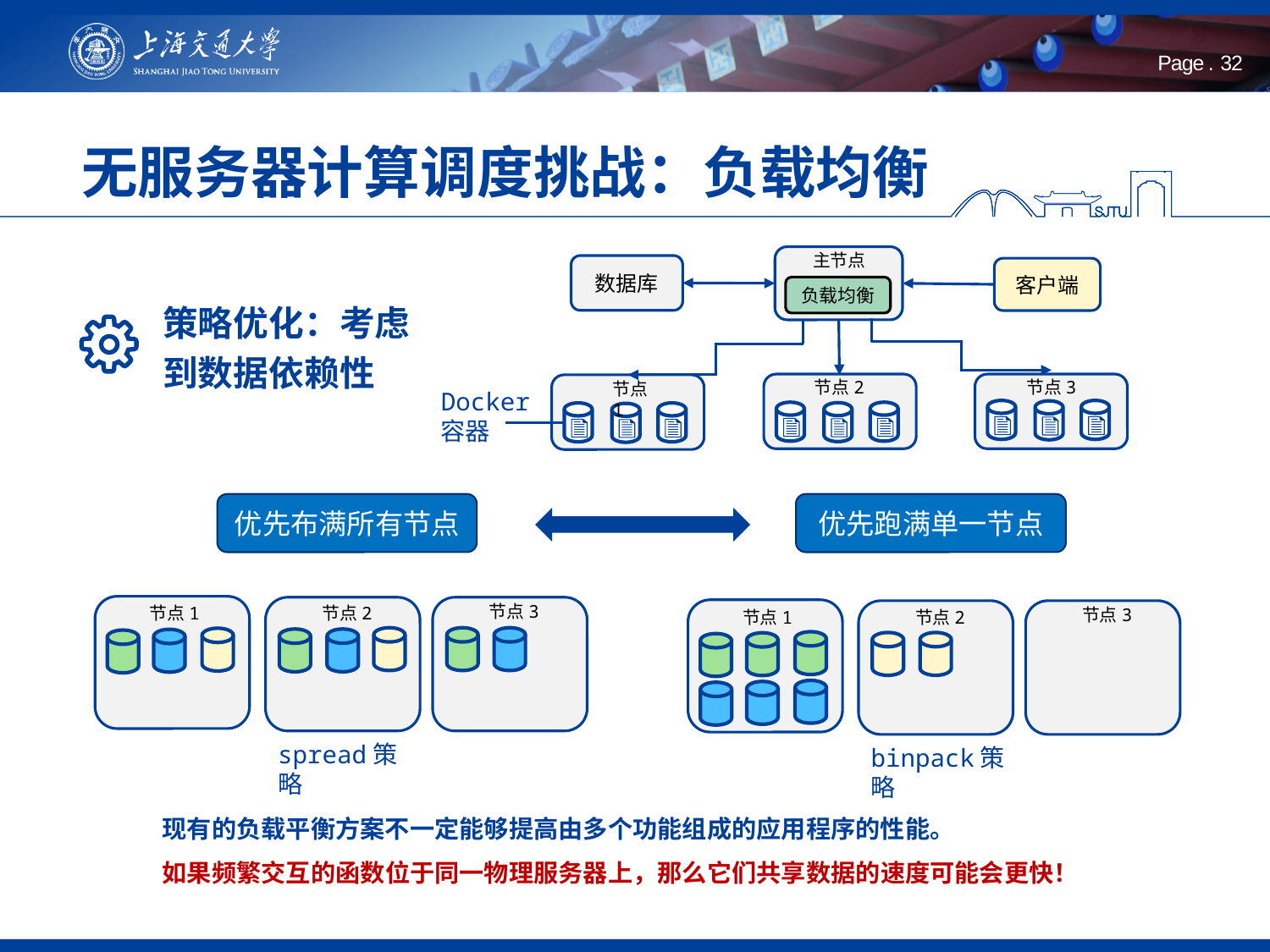

# 无服务器计算调度挑战：负载均衡
主节点

数据库
客户端
负载均衡
节点3
节点2
节点1

Docker容器
策略优化：考虑到数据依赖性

优先布满所有节点
优先跑满单一节点
节点3
节点1
节点2

spread策略
节点3
节点1
节点2

binpack策略

现有的负载平衡方案不一定能够提高由多个功能组成的应用程序的性能。
如果频繁交互的函数位于同一物理服务器上，那么它们共享数据的速度可能会更快！